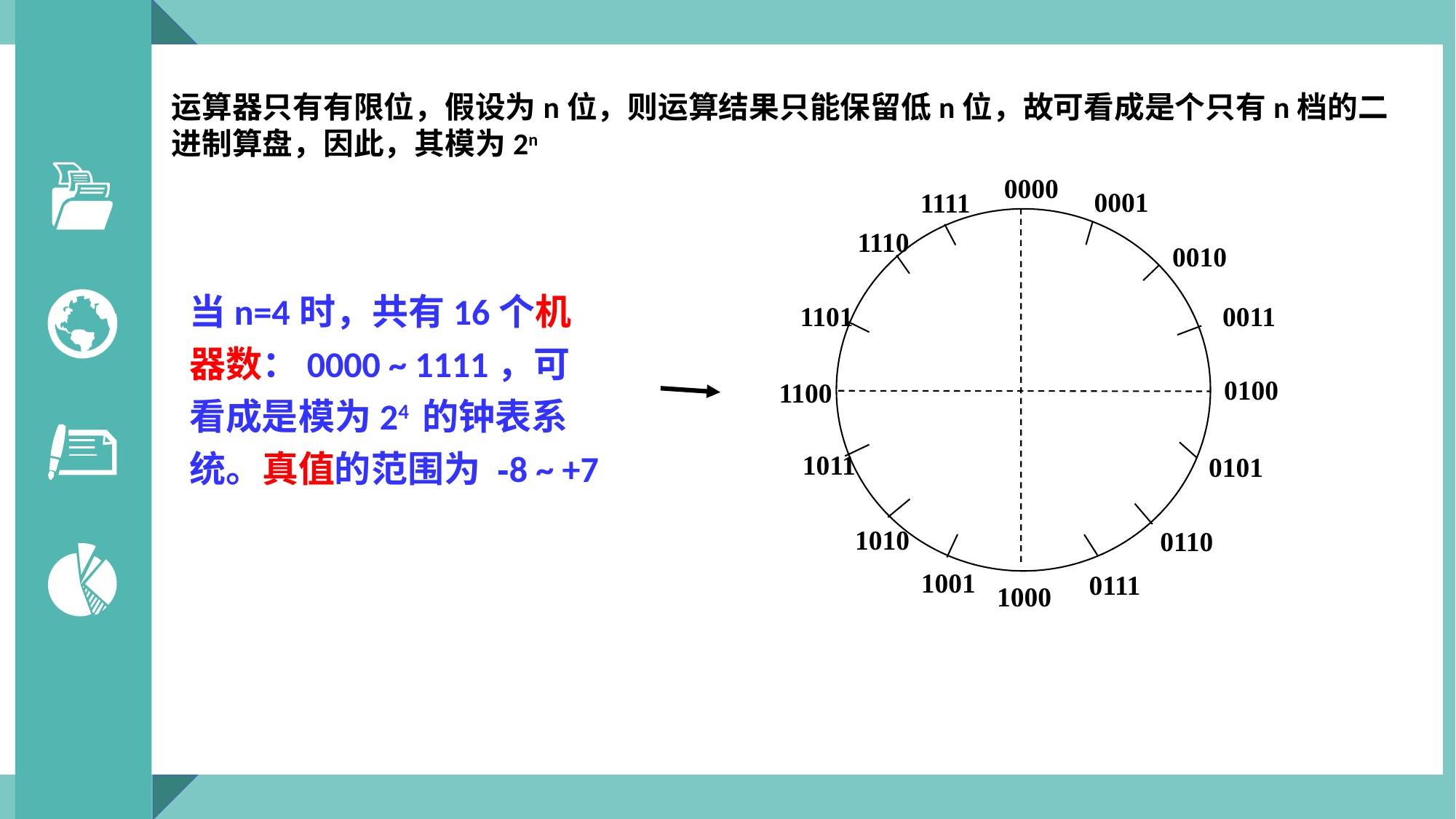

运算器只有有限位，假设为n位，则运算结果只能保留低n位，故可看成是个只有n档的二进制算盘，因此，其模为2n
0000
0001
1111

1110

0010

1101
0011

0100
1100

1011

0101

1010
0110

1001
0111
1000
当n=4时，共有16个机器数：0000 ~ 1111，可看成是模为24 的钟表系统。真值的范围为 -8 ~ +7